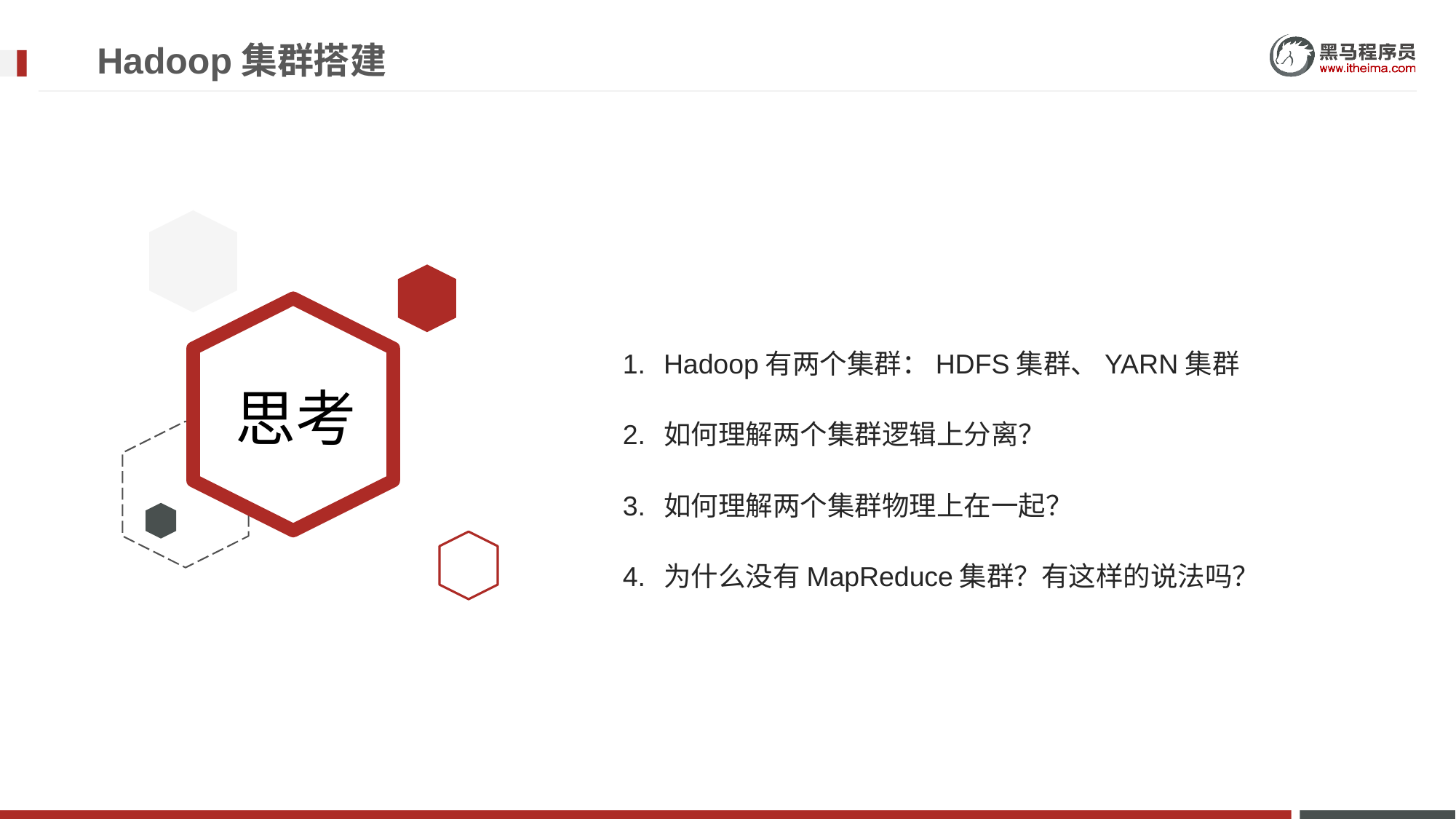

# Hadoop集群搭建
Hadoop有两个集群：HDFS集群、YARN集群
如何理解两个集群逻辑上分离？
如何理解两个集群物理上在一起？
为什么没有MapReduce集群？有这样的说法吗？